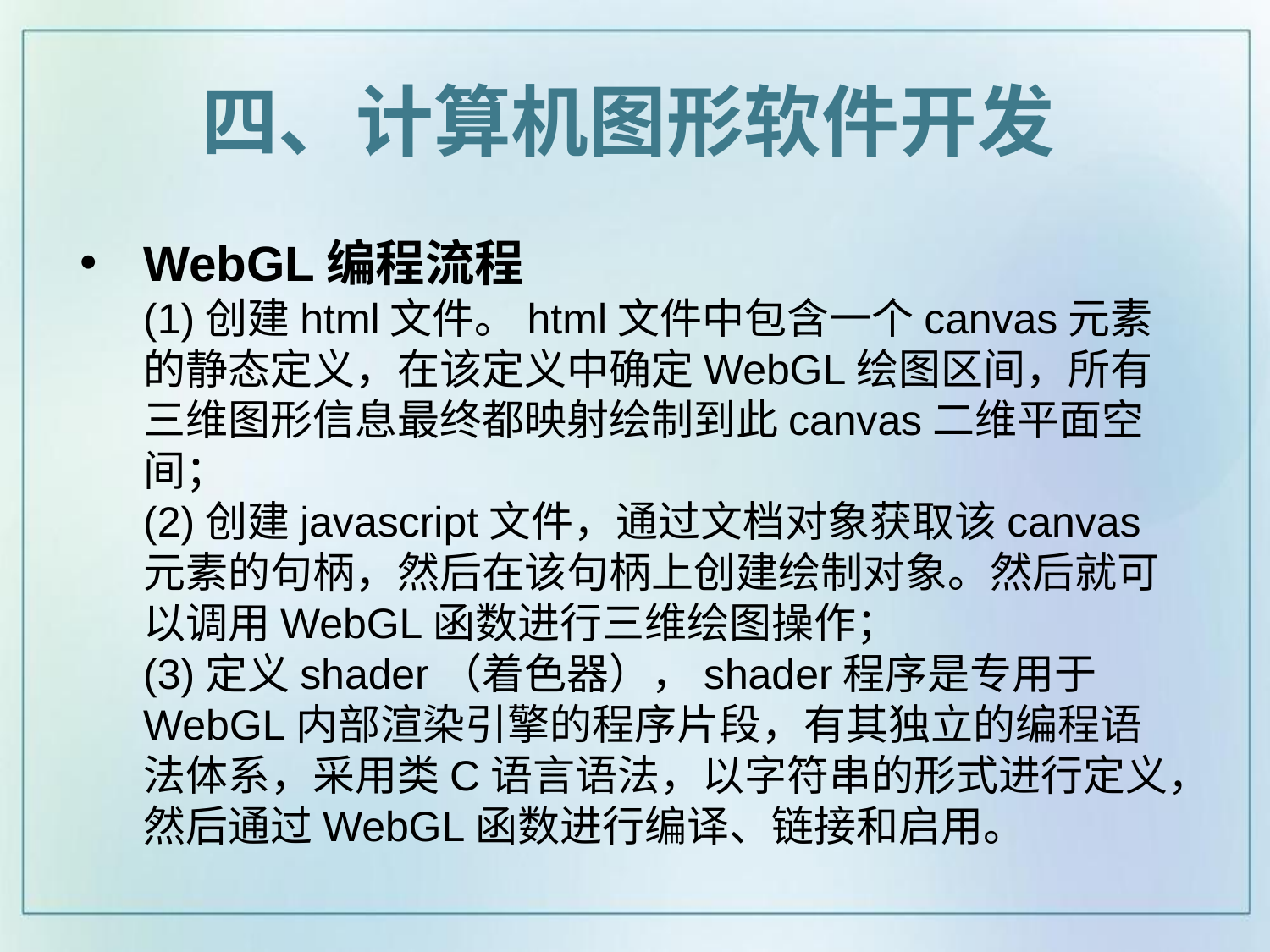

四、计算机图形软件开发
WebGL编程流程
(1)创建html文件。html文件中包含一个canvas元素的静态定义，在该定义中确定WebGL绘图区间，所有三维图形信息最终都映射绘制到此canvas二维平面空间；
(2)创建javascript文件，通过文档对象获取该canvas元素的句柄，然后在该句柄上创建绘制对象。然后就可以调用WebGL函数进行三维绘图操作；
(3)定义shader（着色器），shader程序是专用于WebGL内部渲染引擎的程序片段，有其独立的编程语法体系，采用类C语言语法，以字符串的形式进行定义，然后通过WebGL函数进行编译、链接和启用。